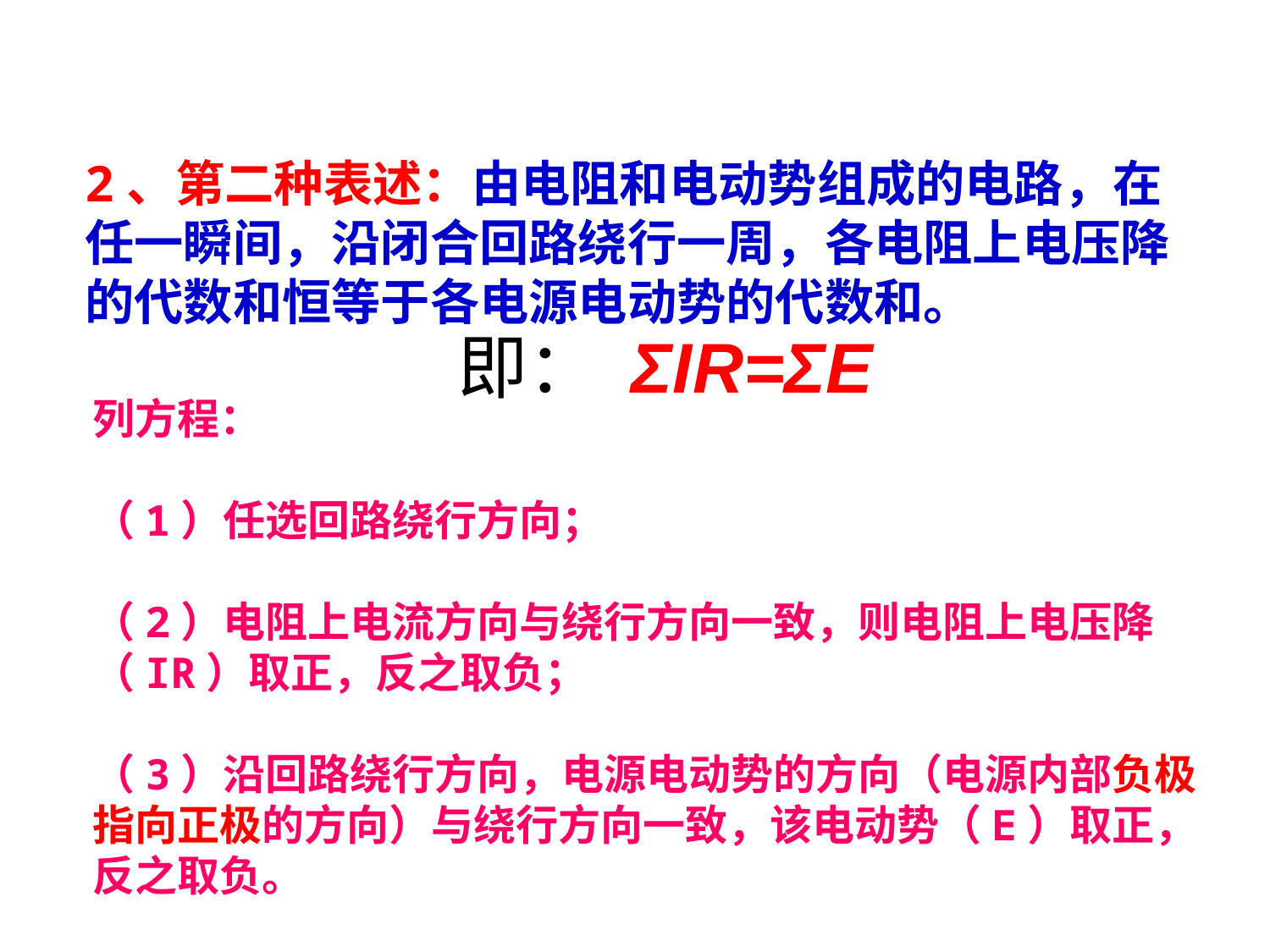

川庆培训中心、四川石油学校
CCDC Training Center、Sichuan Petroleum School
2、第二种表述：由电阻和电动势组成的电路，在任一瞬间，沿闭合回路绕行一周，各电阻上电压降的代数和恒等于各电源电动势的代数和。
即： ΣIR=ΣE
列方程：

（1）任选回路绕行方向；

（2）电阻上电流方向与绕行方向一致，则电阻上电压降（IR）取正，反之取负；

（3）沿回路绕行方向，电源电动势的方向（电源内部负极指向正极的方向）与绕行方向一致，该电动势（E）取正，反之取负。